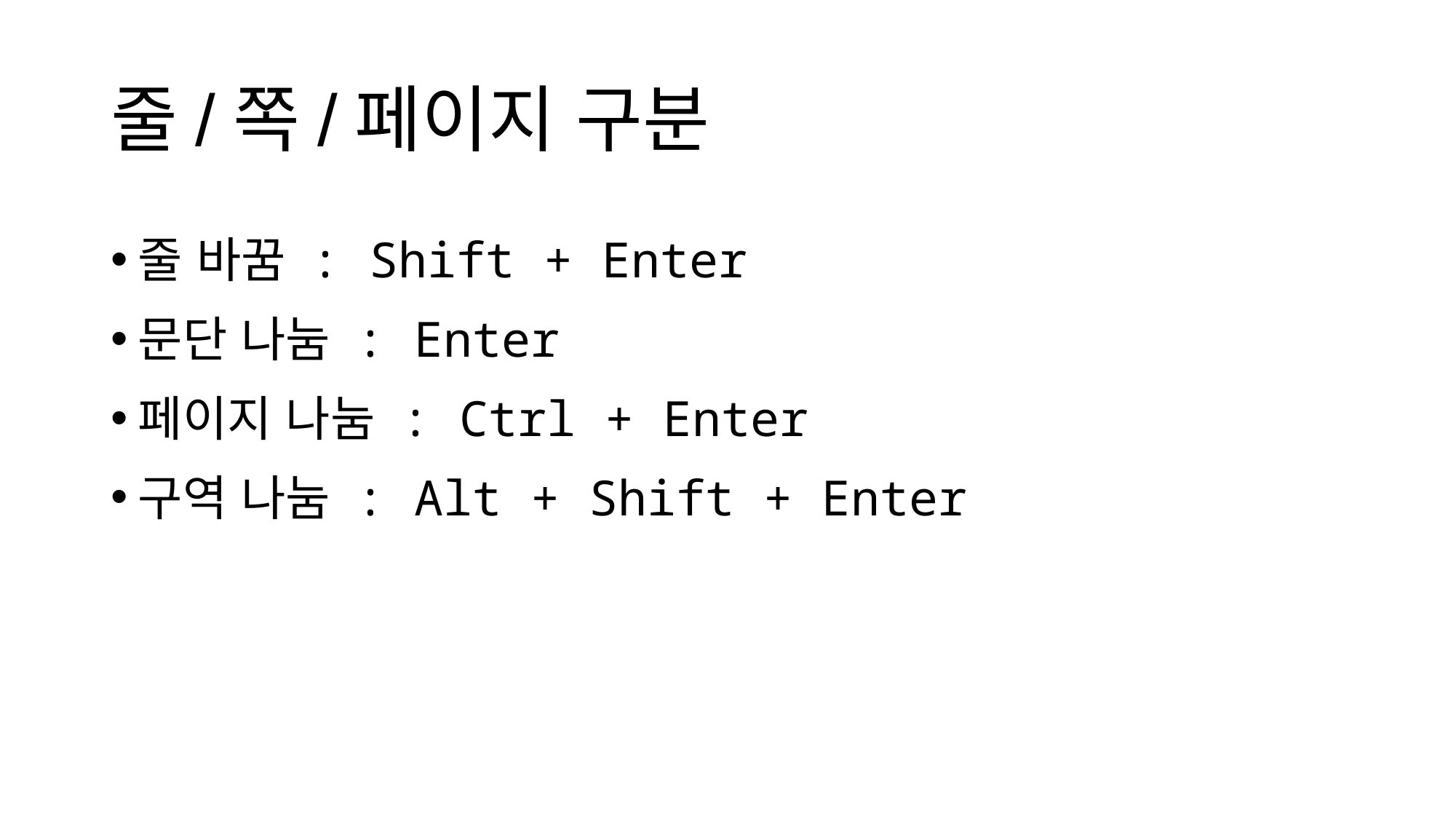

# 줄/쪽/페이지 구분
줄 바꿈 : Shift + Enter
문단 나눔 : Enter
페이지 나눔 : Ctrl + Enter
구역 나눔 : Alt + Shift + Enter